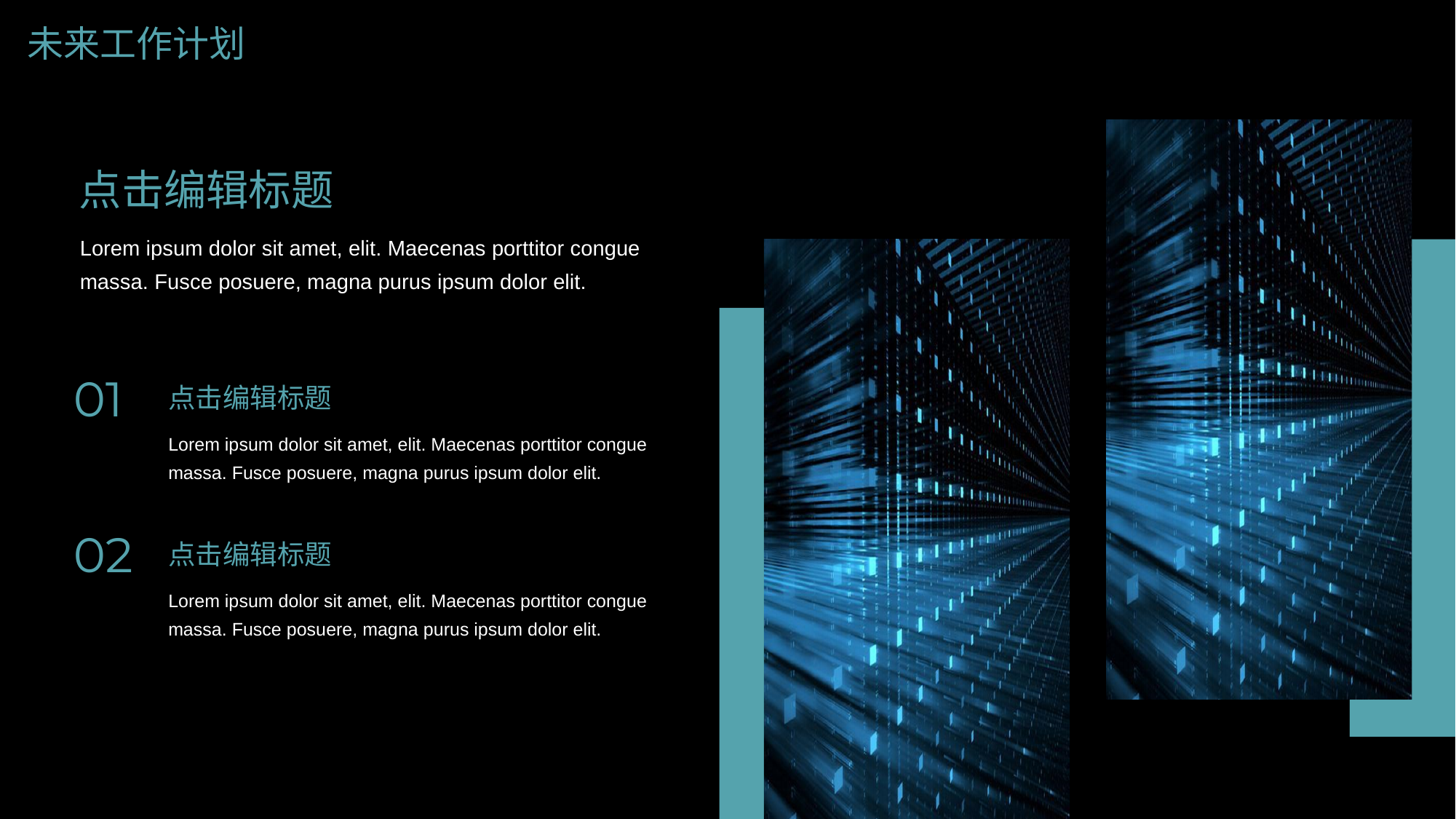

未来工作计划

点击编辑标题
Lorem ipsum dolor sit amet, elit. Maecenas porttitor congue massa. Fusce posuere, magna purus ipsum dolor elit.

01
点击编辑标题
Lorem ipsum dolor sit amet, elit. Maecenas porttitor congue massa. Fusce posuere, magna purus ipsum dolor elit.
02
点击编辑标题
Lorem ipsum dolor sit amet, elit. Maecenas porttitor congue massa. Fusce posuere, magna purus ipsum dolor elit.